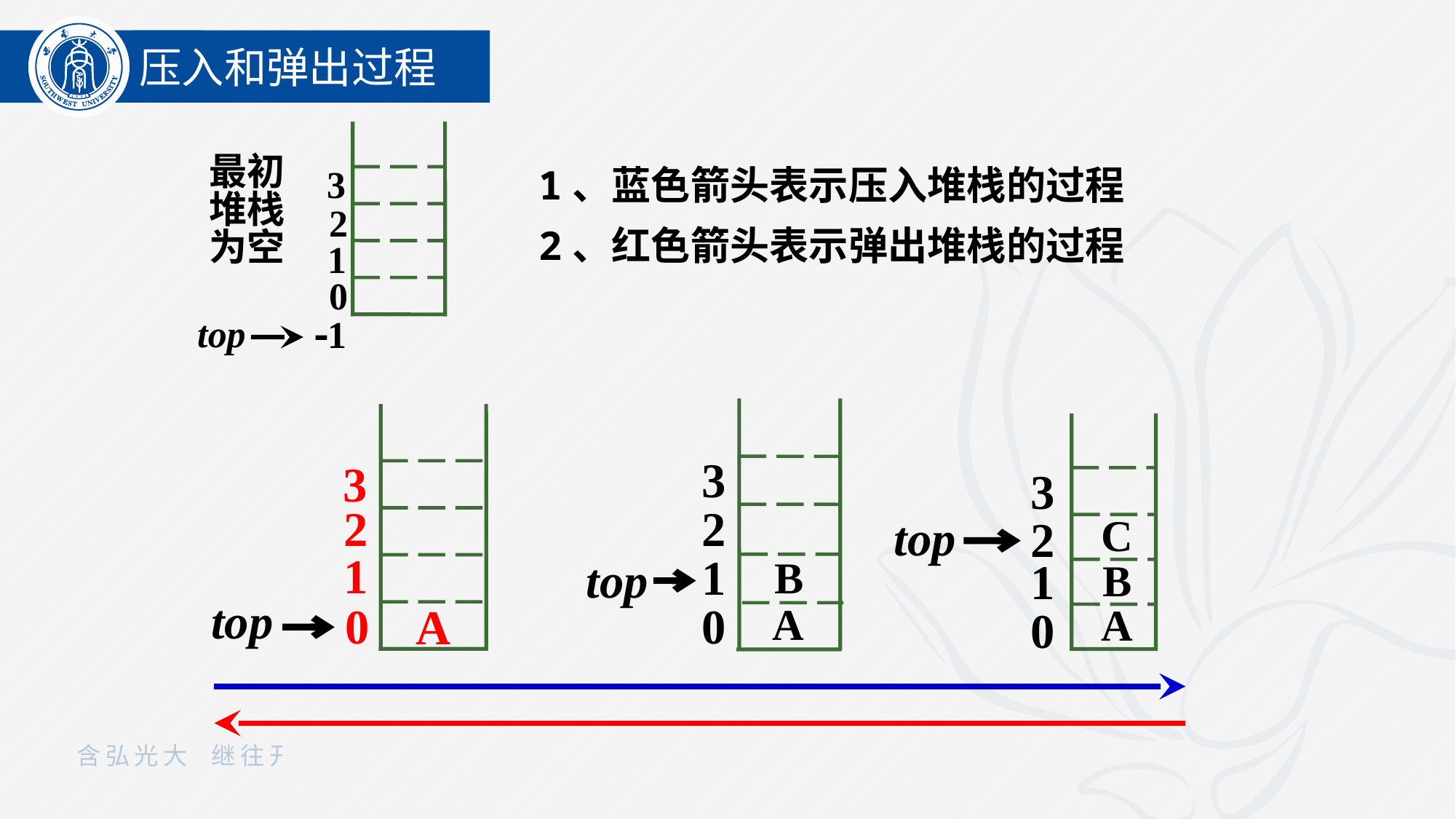

压入和弹出过程

最初堆栈为空
3
2
1
0
−1
top

1、蓝色箭头表示压入堆栈的过程
2、红色箭头表示弹出堆栈的过程

3
2
1
top
B

0
A

3
2

1

top
0
A

3
2
top
C
B
A

1
0